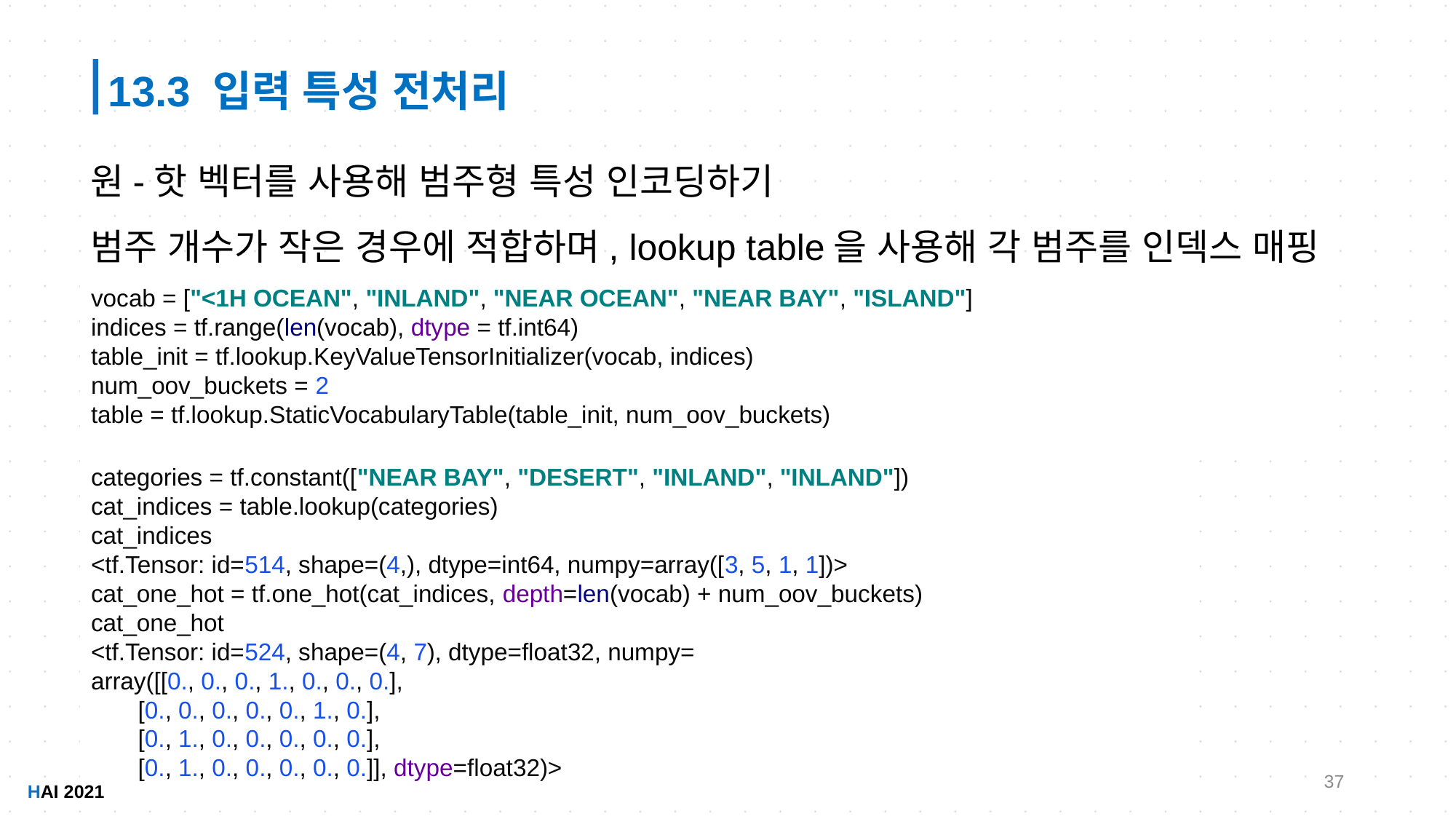

13.3 입력 특성 전처리
원-핫 벡터를 사용해 범주형 특성 인코딩하기
범주 개수가 작은 경우에 적합하며, lookup table을 사용해 각 범주를 인덱스 매핑
vocab = ["<1H OCEAN", "INLAND", "NEAR OCEAN", "NEAR BAY", "ISLAND"]
indices = tf.range(len(vocab), dtype = tf.int64)
table_init = tf.lookup.KeyValueTensorInitializer(vocab, indices)
num_oov_buckets = 2
table = tf.lookup.StaticVocabularyTable(table_init, num_oov_buckets)
categories = tf.constant(["NEAR BAY", "DESERT", "INLAND", "INLAND"])
cat_indices = table.lookup(categories)
cat_indices
<tf.Tensor: id=514, shape=(4,), dtype=int64, numpy=array([3, 5, 1, 1])>
cat_one_hot = tf.one_hot(cat_indices, depth=len(vocab) + num_oov_buckets)
cat_one_hot
<tf.Tensor: id=524, shape=(4, 7), dtype=float32, numpy=
array([[0., 0., 0., 1., 0., 0., 0.],
       [0., 0., 0., 0., 0., 1., 0.],
       [0., 1., 0., 0., 0., 0., 0.],
       [0., 1., 0., 0., 0., 0., 0.]], dtype=float32)>
37
HAI 2021